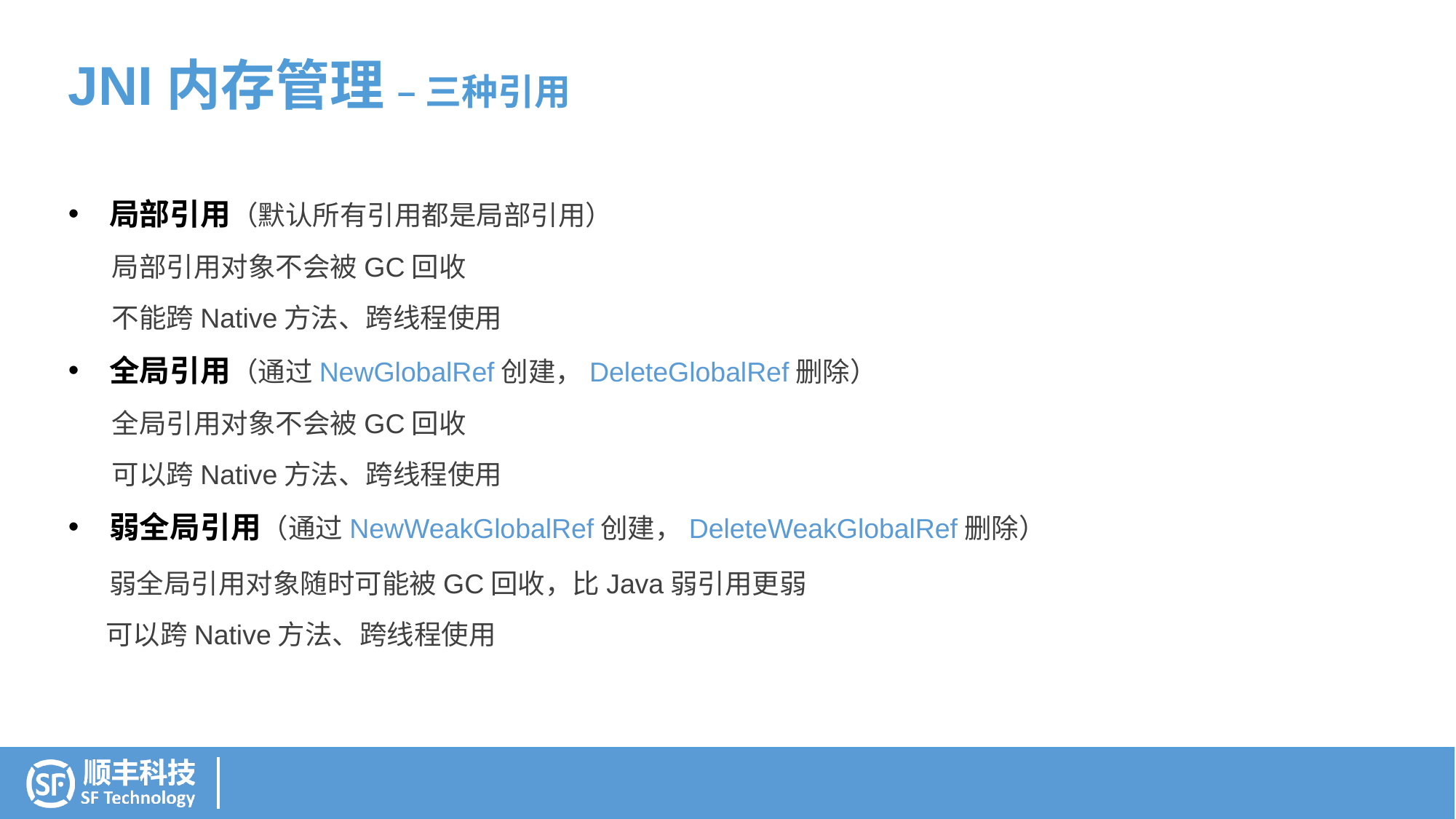

JNI内存管理 – 三种引用
局部引用（默认所有引用都是局部引用）
      局部引用对象不会被GC回收
      不能跨Native方法、跨线程使用
全局引用（通过NewGlobalRef创建，DeleteGlobalRef删除）
      全局引用对象不会被GC回收
      可以跨Native方法、跨线程使用
弱全局引用（通过NewWeakGlobalRef创建，DeleteWeakGlobalRef删除）
     弱全局引用对象随时可能被GC回收，比Java弱引用更弱
     可以跨Native方法、跨线程使用